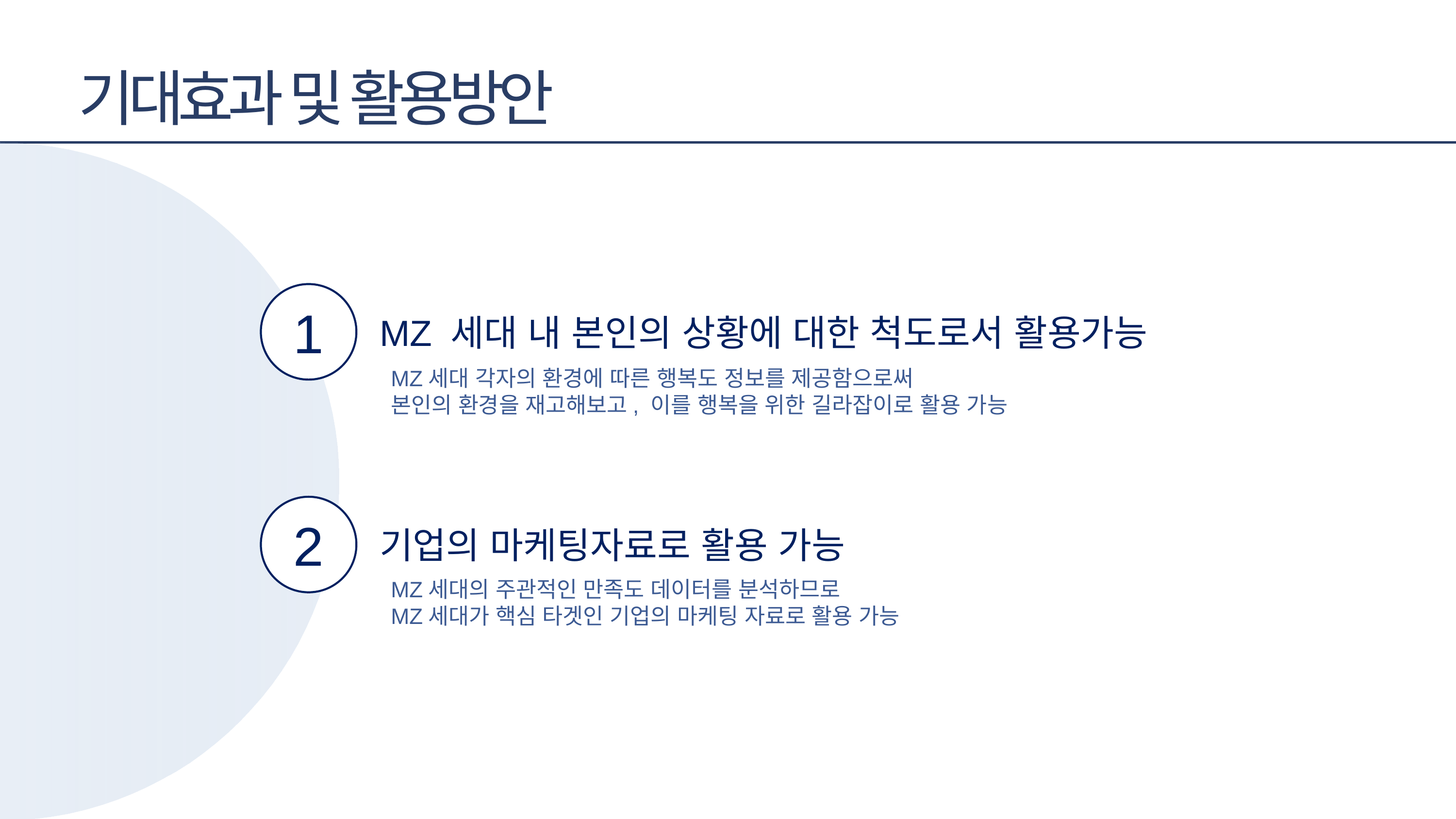

기대효과 및 활용방안

1
MZ 세대 내 본인의 상황에 대한 척도로서 활용가능
MZ세대 각자의 환경에 따른 행복도 정보를 제공함으로써
본인의 환경을 재고해보고, 이를 행복을 위한 길라잡이로 활용 가능

2
기업의 마케팅자료로 활용 가능
MZ세대의 주관적인 만족도 데이터를 분석하므로
MZ세대가 핵심 타겟인 기업의 마케팅 자료로 활용 가능